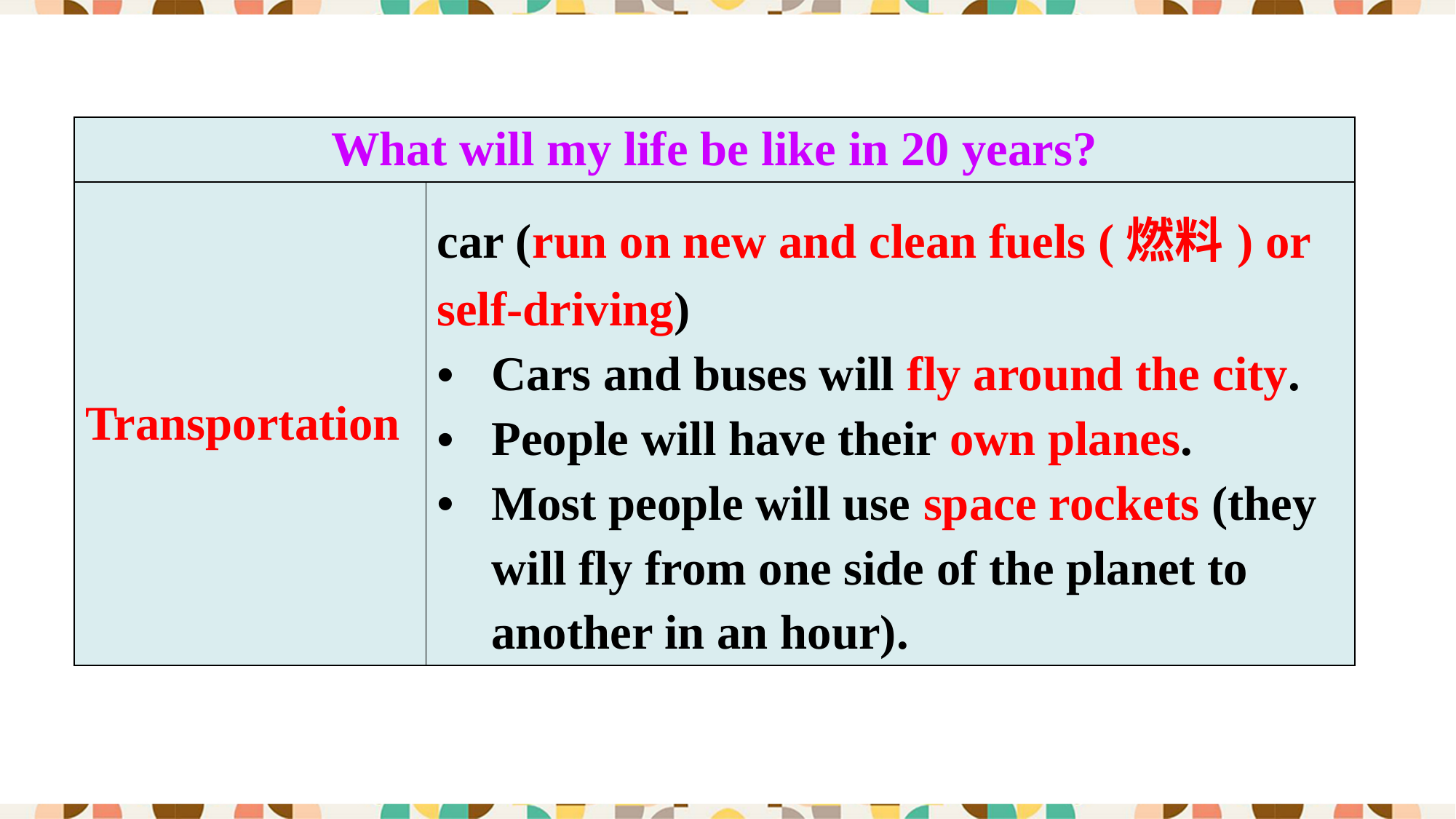

| What will my life be like in 20 years? |  |
| --- | --- |
| Transportation | car (run on new and clean fuels (燃料) or self-driving) Cars and buses will fly around the city. People will have their own planes. Most people will use space rockets (they will fly from one side of the planet to another in an hour). |